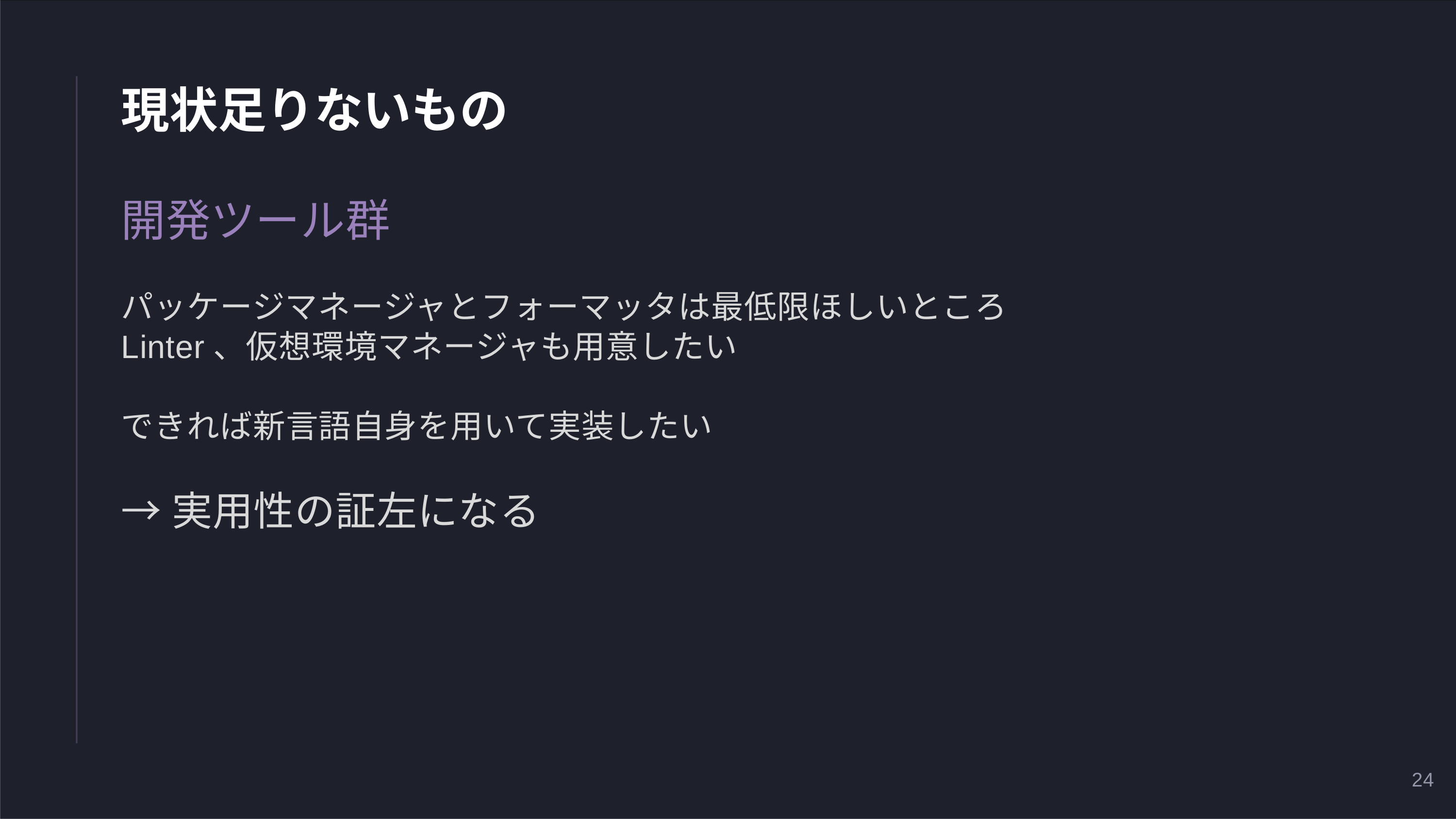

# 現状足りないもの
開発ツール群

パッケージマネージャとフォーマッタは最低限ほしいところ
Linter、仮想環境マネージャも用意したい

できれば新言語自身を用いて実装したい

→実用性の証左になる
24